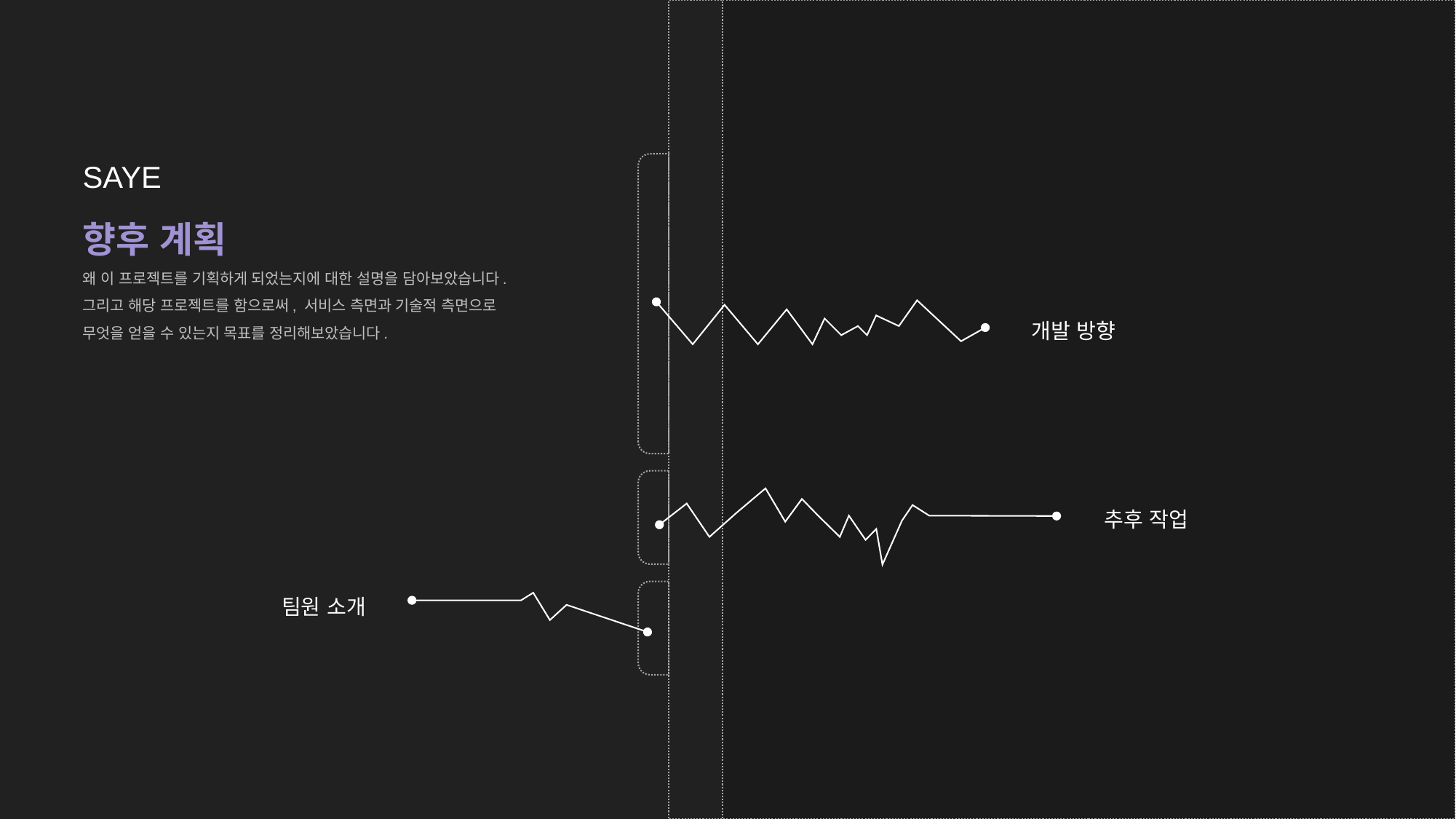

SAYE
향후 계획
왜 이 프로젝트를 기획하게 되었는지에 대한 설명을 담아보았습니다. 그리고 해당 프로젝트를 함으로써, 서비스 측면과 기술적 측면으로 무엇을 얻을 수 있는지 목표를 정리해보았습니다.

개발 방향

추후 작업

팀원 소개